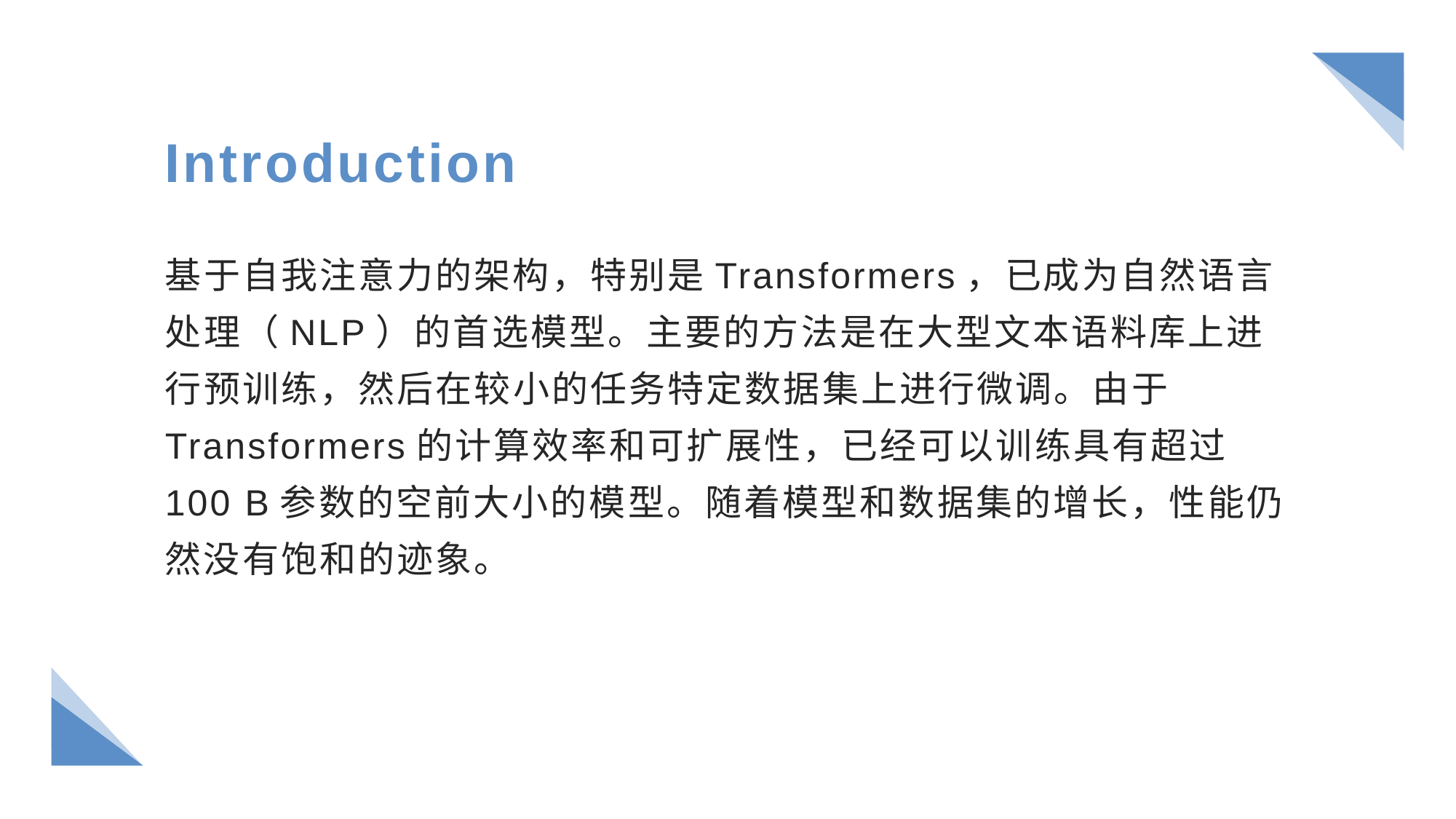

# Introduction
基于自我注意力的架构，特别是Transformers，已成为自然语言处理（NLP）的首选模型。主要的方法是在大型文本语料库上进行预训练，然后在较小的任务特定数据集上进行微调。由于Transformers的计算效率和可扩展性，已经可以训练具有超过100 B参数的空前大小的模型。随着模型和数据集的增长，性能仍然没有饱和的迹象。